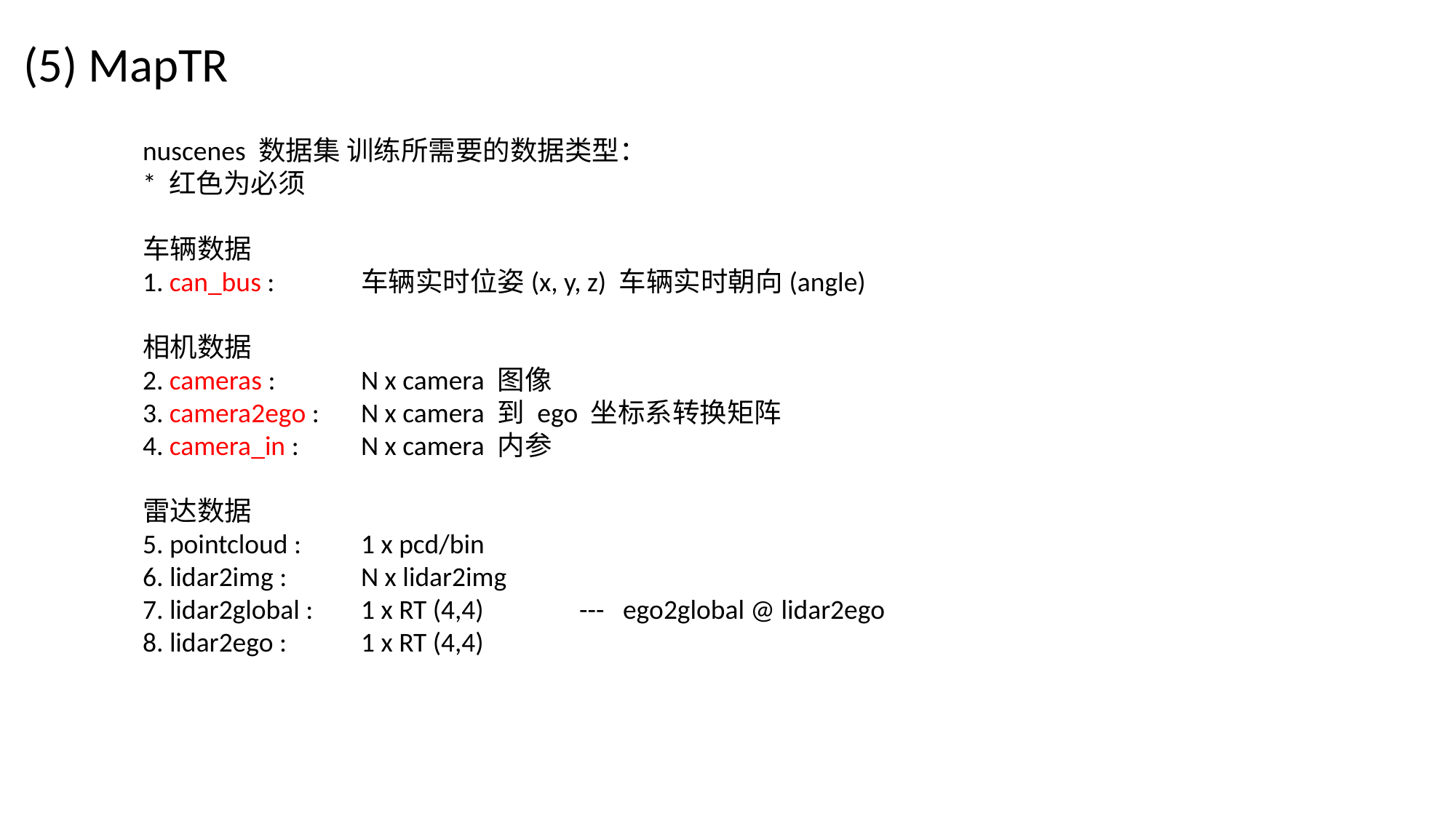

(5) MapTR
nuscenes 数据集 训练所需要的数据类型：
* 红色为必须

车辆数据
1. can_bus : 	车辆实时位姿(x, y, z) 车辆实时朝向(angle)

相机数据
2. cameras :	N x camera 图像
3. camera2ego : 	N x camera 到 ego 坐标系转换矩阵
4. camera_in :	N x camera 内参

雷达数据
5. pointcloud : 	1 x pcd/bin
6. lidar2img :	N x lidar2img
7. lidar2global : 	1 x RT (4,4)      	---   ego2global @ lidar2ego
8. lidar2ego : 	1 x RT (4,4)